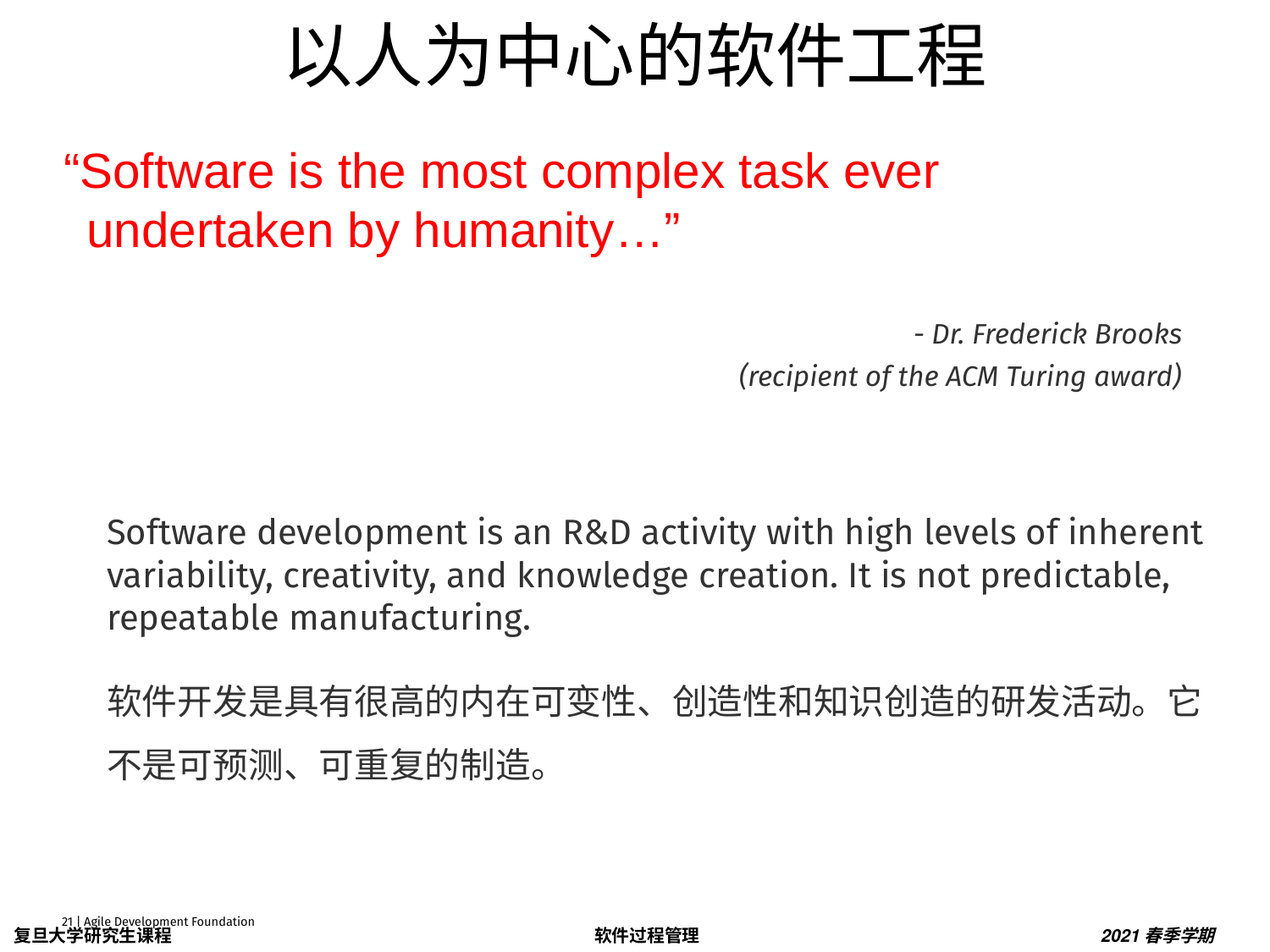

# 以人为中心的软件工程
“Software is the most complex task ever undertaken by humanity…”

- Dr. Frederick Brooks
(recipient of the ACM Turing award)

Software development is an R&D activity with high levels of inherent variability, creativity, and knowledge creation. It is not predictable, repeatable manufacturing.
软件开发是具有很高的内在可变性、创造性和知识创造的研发活动。它不是可预测、可重复的制造。
21 | Agile Development Foundation